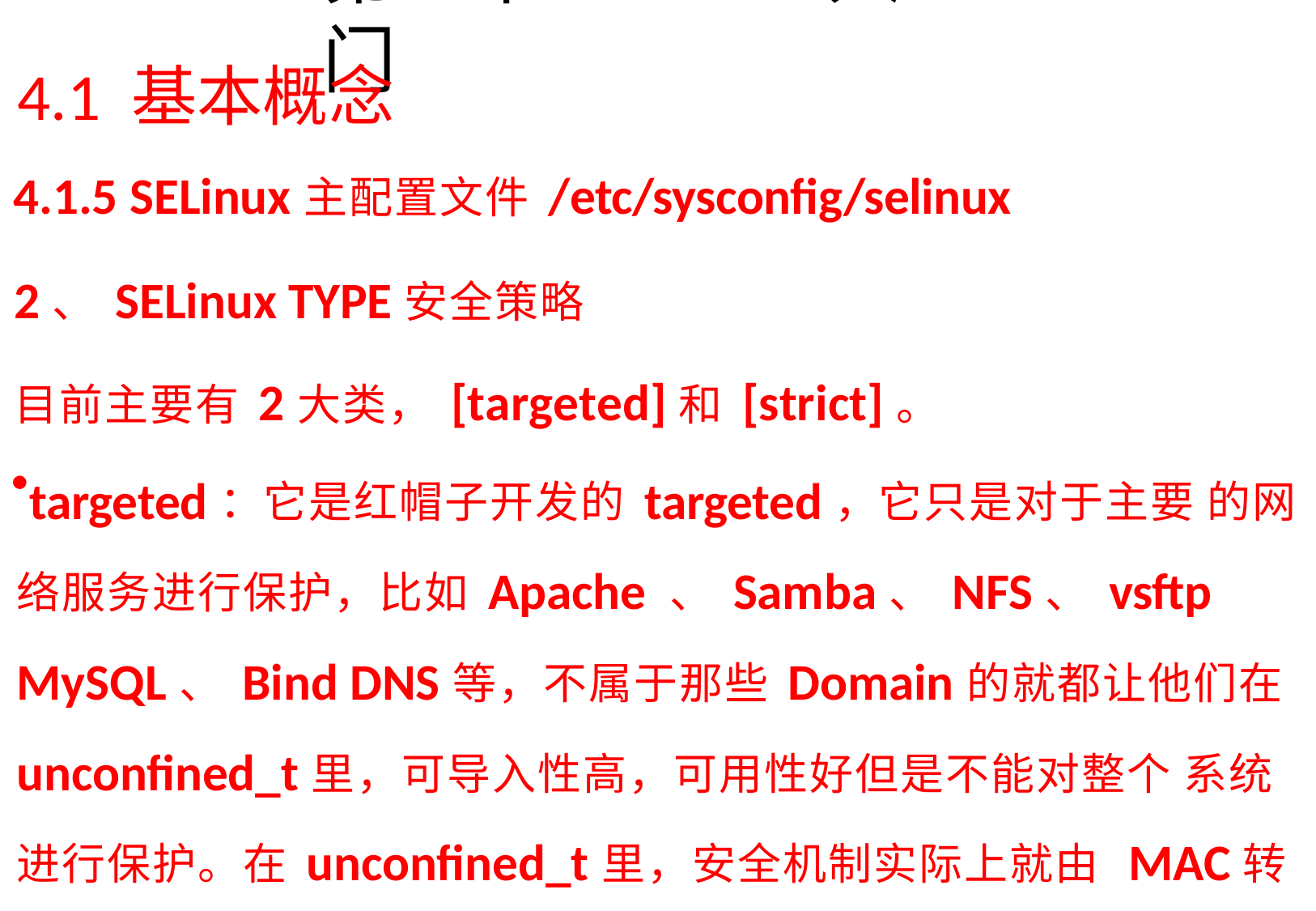

# 第4章SELinux入门
4.1 基本概念
4.1.5 SELinux主配置文件/etc/sysconfig/selinux
2、SELinux TYPE安全策略
目前主要有2大类，[targeted]和[strict]。
targeted：它是红帽子开发的targeted，它只是对于主要 的网络服务进行保护，比如Apache 、Samba、NFS、vsftp  MySQL、Bind DNS等，不属于那些Domain的就都让他们在 unconfined_t里，可导入性高，可用性好但是不能对整个 系统进行保护。在unconfined_t里，安全机制实际上就由 MAC转成了DAC。
strict：是由NAS开发的，能对整个系统进行保护，包含
网络服务，一般指令及应用程序。但是设定复杂。